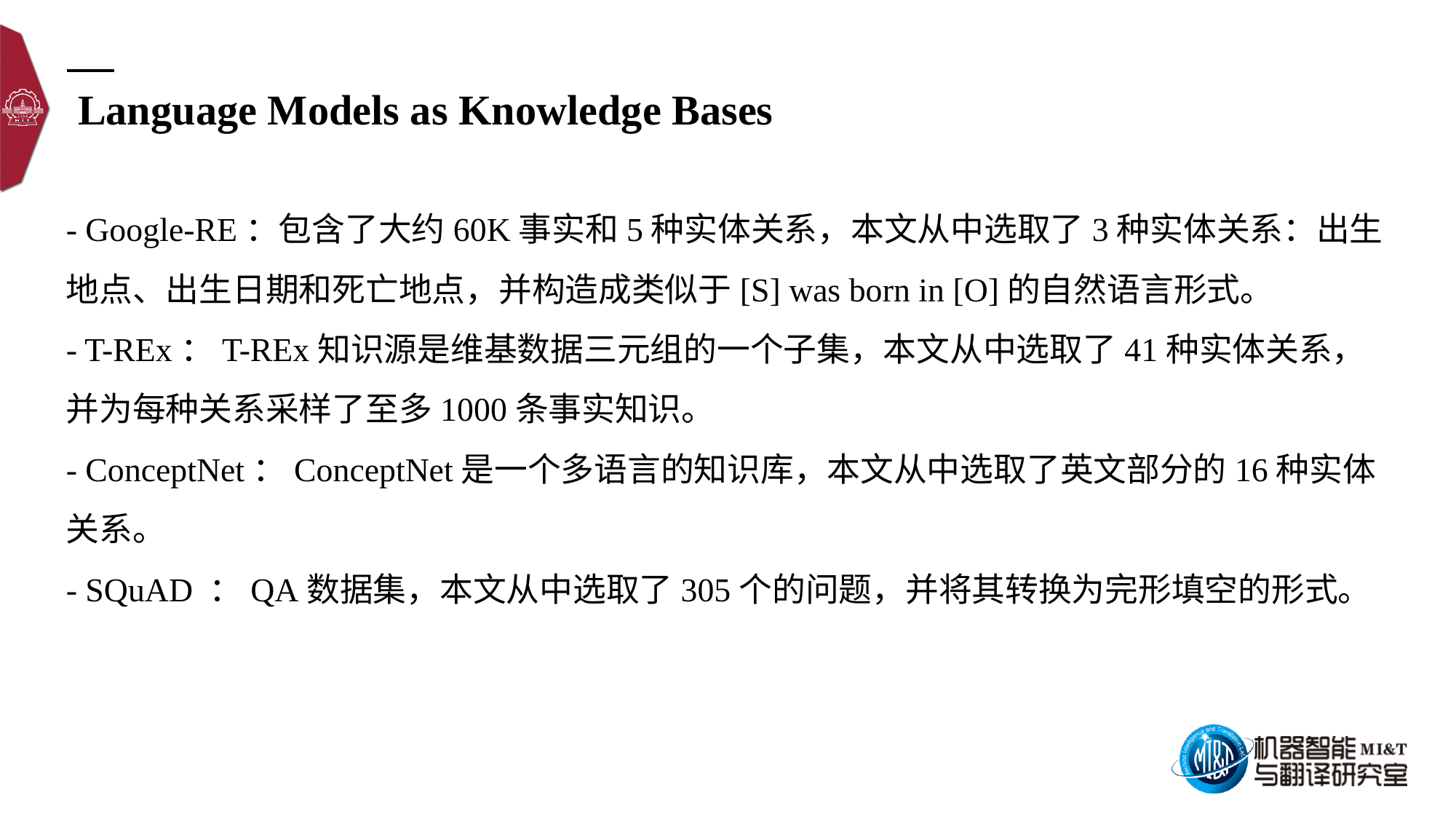

Language Models as Knowledge Bases
- Google-RE：包含了大约60K事实和5种实体关系，本文从中选取了3种实体关系：出生地点、出生日期和死亡地点，并构造成类似于[S] was born in [O]的自然语言形式。
- T-REx：T-REx知识源是维基数据三元组的一个子集，本文从中选取了41种实体关系，并为每种关系采样了至多1000条事实知识。
- ConceptNet：ConceptNet是一个多语言的知识库，本文从中选取了英文部分的16种实体关系。
- SQuAD ：QA数据集，本文从中选取了305个的问题，并将其转换为完形填空的形式。